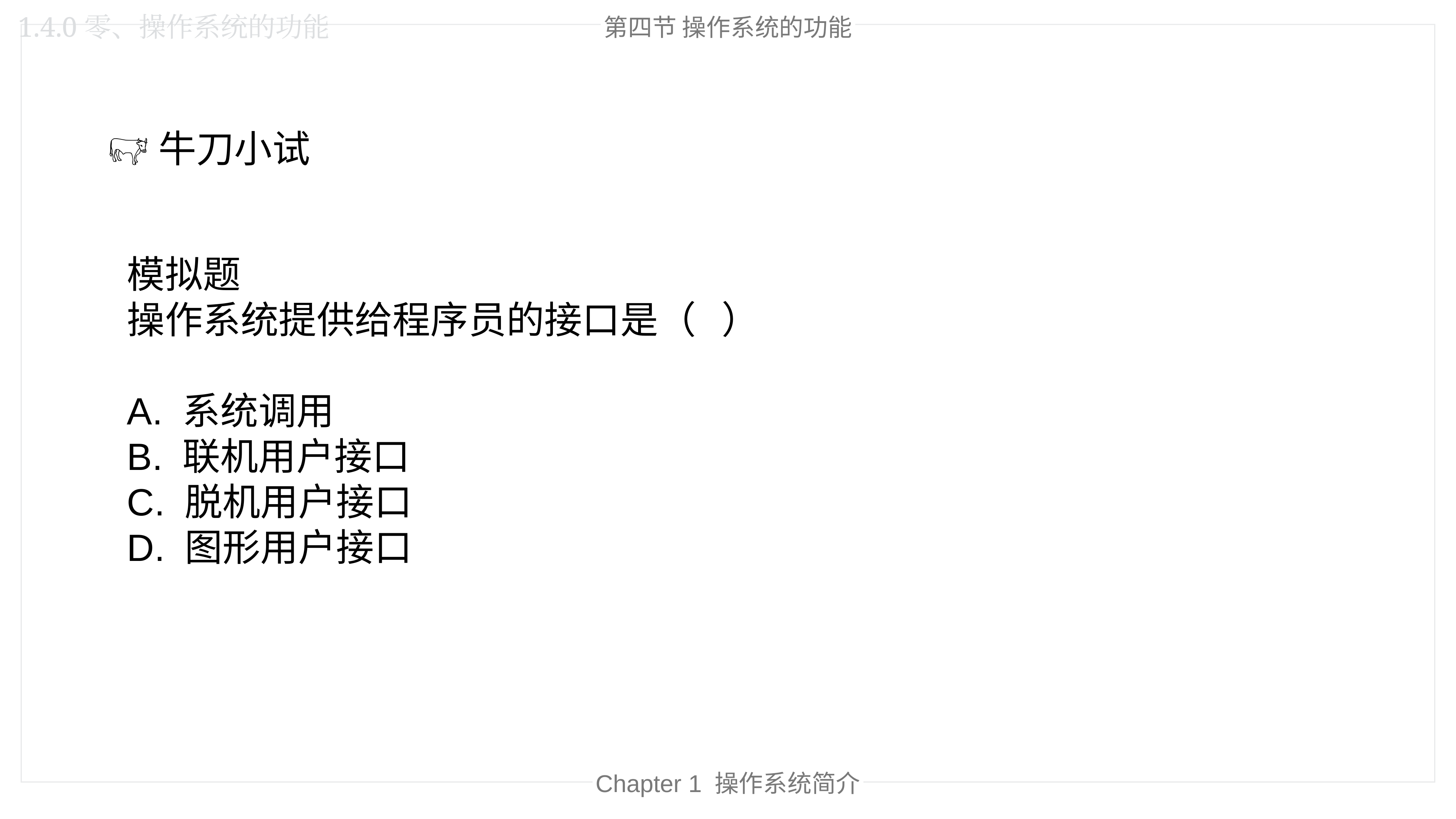

1.4.0零、操作系统的功能
第四节 操作系统的功能
🐂牛刀小试
模拟题
操作系统提供给程序员的接口是（   ）

A. 系统调用
B. 联机用户接口
C. 脱机用户接口
D. 图形用户接口
Chapter 1 操作系统简介